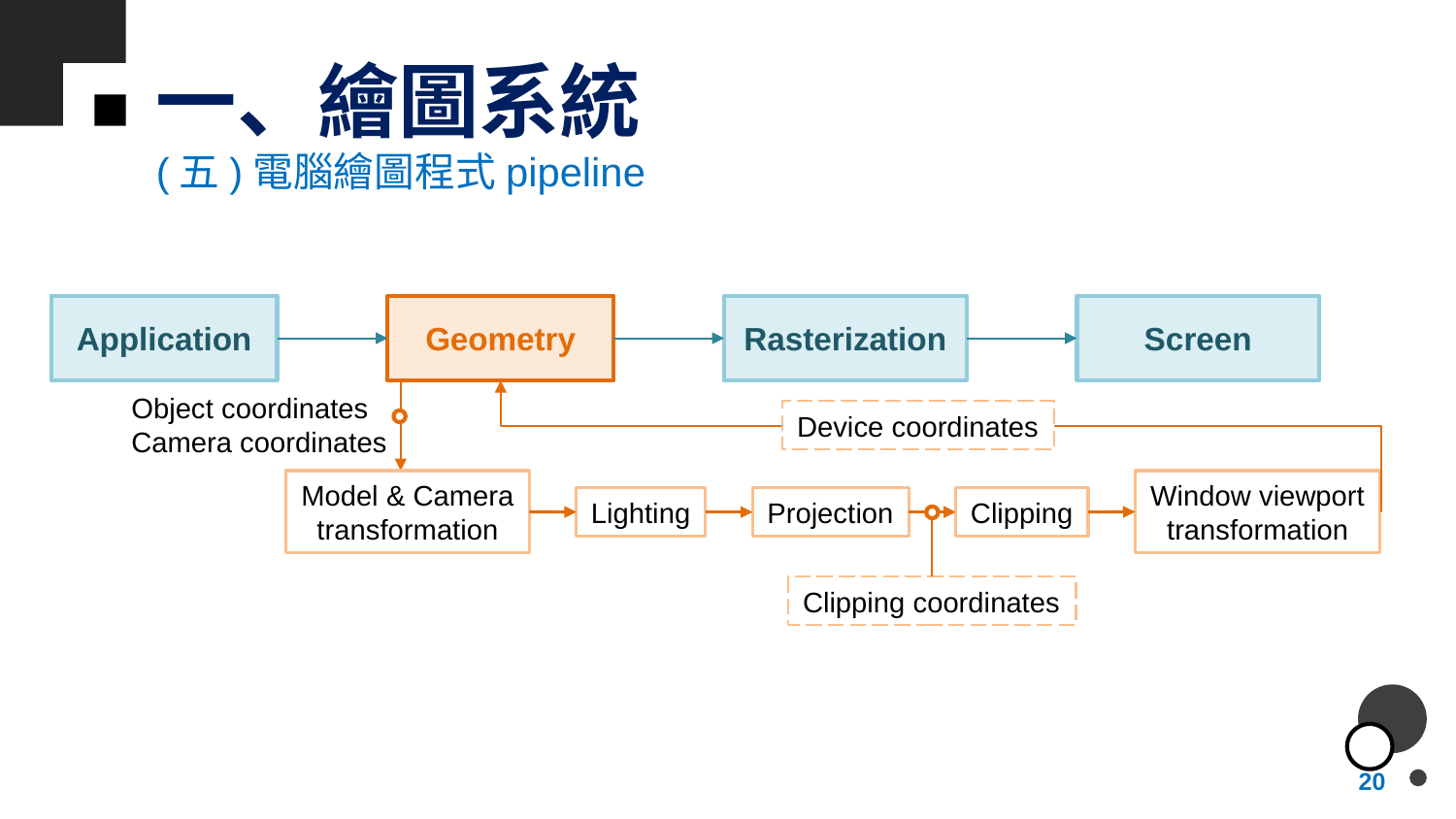

# 一、繪圖系統
(五)電腦繪圖程式pipeline
Application
Geometry
Rasterization
Screen
Object coordinates
Camera coordinates
Device coordinates

Model & Camera
transformation
Window viewport
transformation
Lighting
Projection
Clipping

Clipping coordinates

20